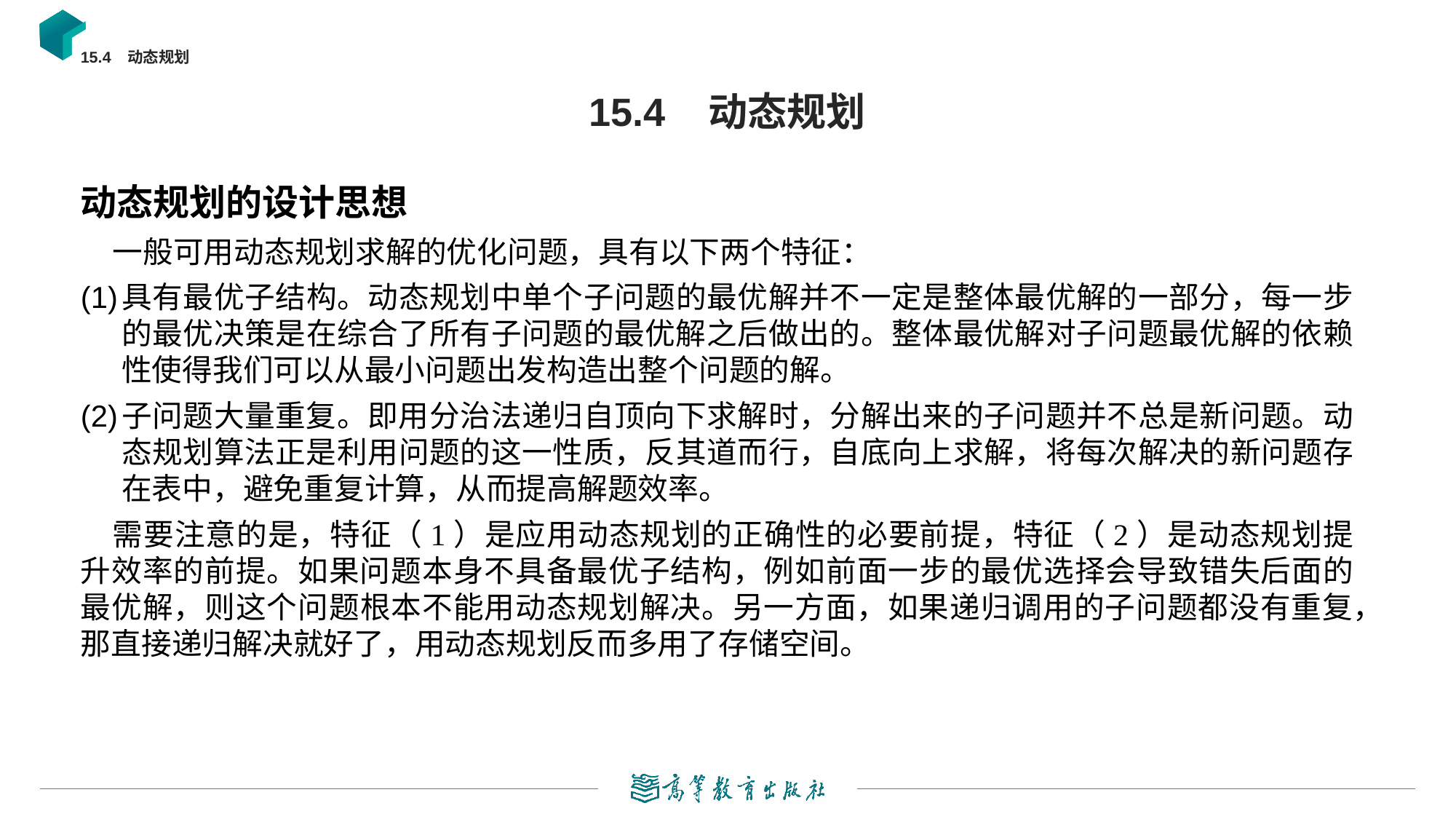

15.4   动态规划
# 15.4   动态规划
动态规划的设计思想
一般可用动态规划求解的优化问题，具有以下两个特征：
具有最优子结构。动态规划中单个子问题的最优解并不一定是整体最优解的一部分，每一步的最优决策是在综合了所有子问题的最优解之后做出的。整体最优解对子问题最优解的依赖性使得我们可以从最小问题出发构造出整个问题的解。
子问题大量重复。即用分治法递归自顶向下求解时，分解出来的子问题并不总是新问题。动态规划算法正是利用问题的这一性质，反其道而行，自底向上求解，将每次解决的新问题存在表中，避免重复计算，从而提高解题效率。
需要注意的是，特征（1）是应用动态规划的正确性的必要前提，特征（2）是动态规划提升效率的前提。如果问题本身不具备最优子结构，例如前面一步的最优选择会导致错失后面的最优解，则这个问题根本不能用动态规划解决。另一方面，如果递归调用的子问题都没有重复，那直接递归解决就好了，用动态规划反而多用了存储空间。